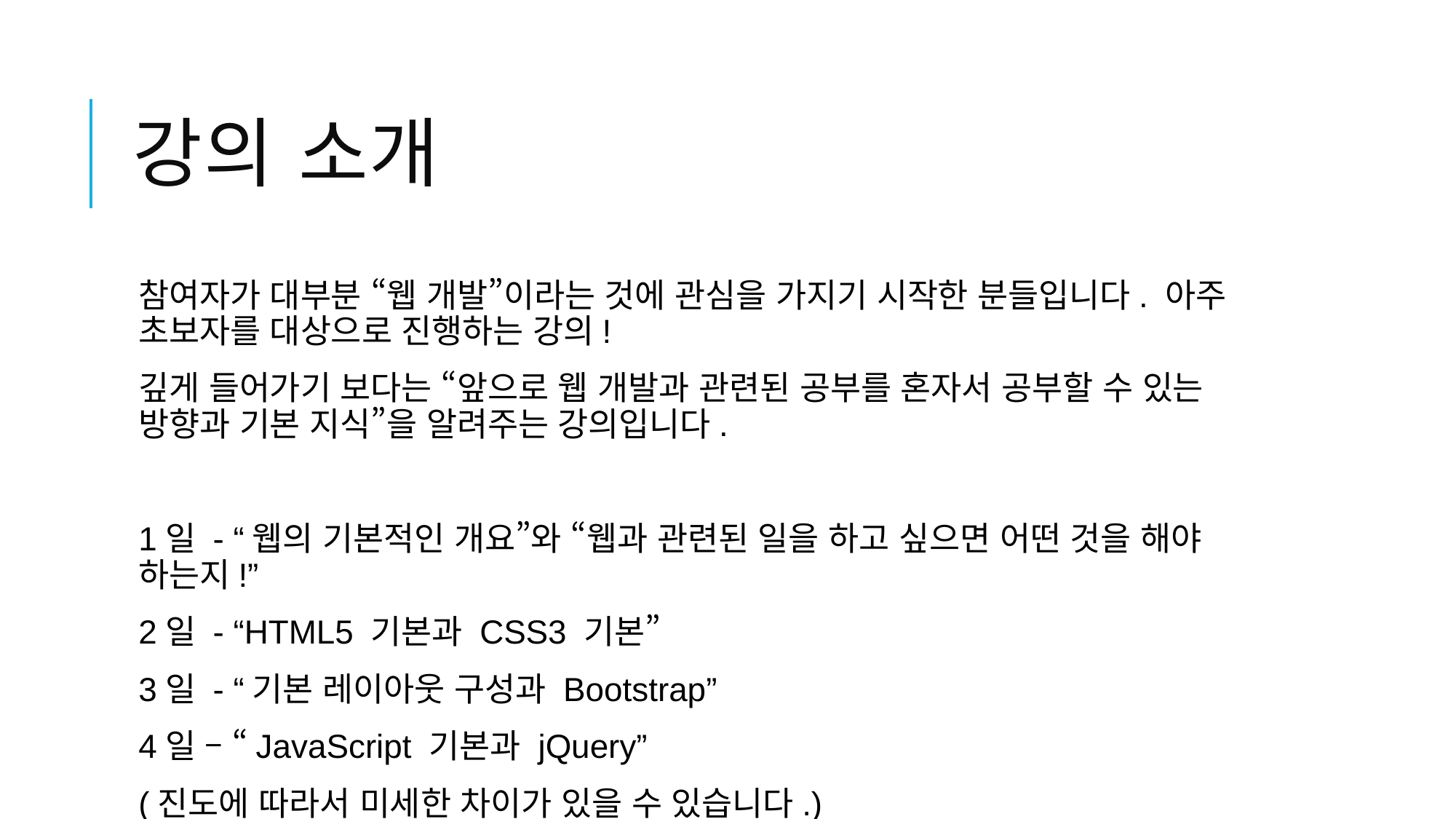

# 강의 소개
참여자가 대부분 “웹 개발”이라는 것에 관심을 가지기 시작한 분들입니다. 아주 초보자를 대상으로 진행하는 강의!
깊게 들어가기 보다는 “앞으로 웹 개발과 관련된 공부를 혼자서 공부할 수 있는 방향과 기본 지식”을 알려주는 강의입니다.

1일 - “웹의 기본적인 개요”와 “웹과 관련된 일을 하고 싶으면 어떤 것을 해야 하는지!”
2일 - “HTML5 기본과 CSS3 기본”
3일 - “기본 레이아웃 구성과 Bootstrap”
4일 – “JavaScript 기본과 jQuery”
(진도에 따라서 미세한 차이가 있을 수 있습니다.)